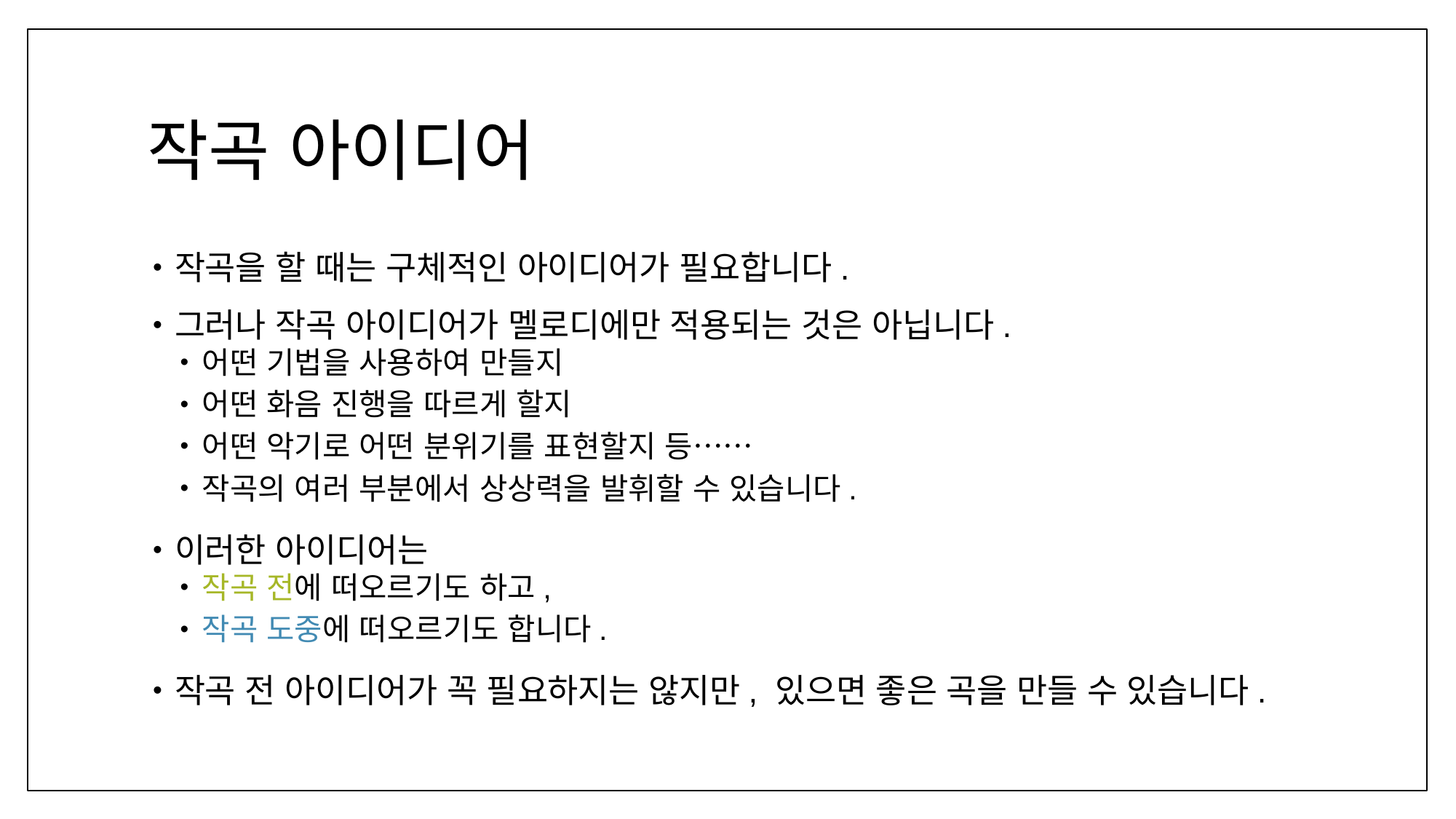

# 작곡 아이디어
작곡을 할 때는 구체적인 아이디어가 필요합니다.
그러나 작곡 아이디어가 멜로디에만 적용되는 것은 아닙니다.
어떤 기법을 사용하여 만들지
어떤 화음 진행을 따르게 할지
어떤 악기로 어떤 분위기를 표현할지 등……
작곡의 여러 부분에서 상상력을 발휘할 수 있습니다.
이러한 아이디어는
작곡 전에 떠오르기도 하고,
작곡 도중에 떠오르기도 합니다.
작곡 전 아이디어가 꼭 필요하지는 않지만, 있으면 좋은 곡을 만들 수 있습니다.